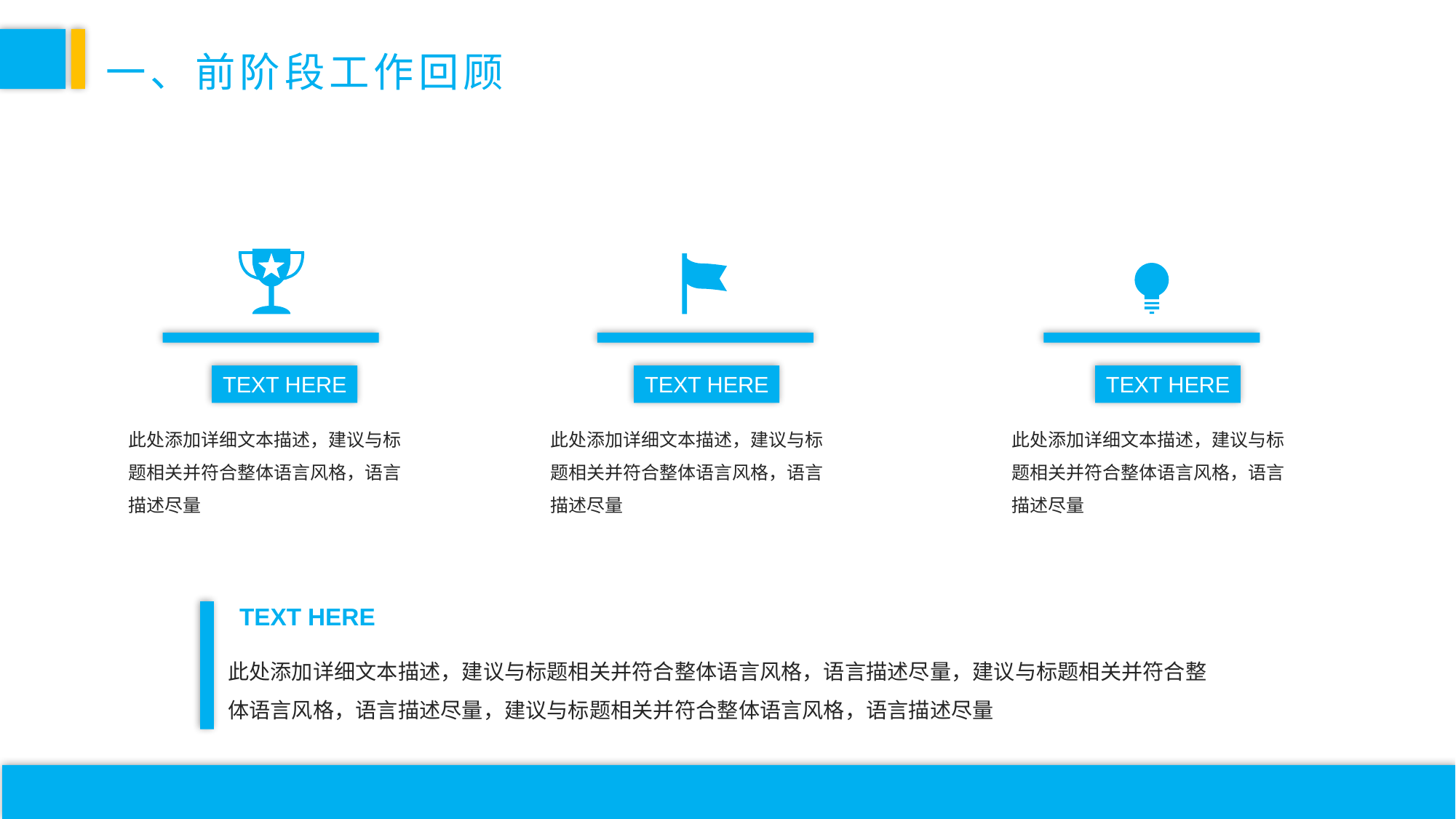

一、前阶段工作回顾

TEXT HERE
TEXT HERE
TEXT HERE
此处添加详细文本描述，建议与标题相关并符合整体语言风格，语言描述尽量
此处添加详细文本描述，建议与标题相关并符合整体语言风格，语言描述尽量
此处添加详细文本描述，建议与标题相关并符合整体语言风格，语言描述尽量
TEXT HERE

此处添加详细文本描述，建议与标题相关并符合整体语言风格，语言描述尽量，建议与标题相关并符合整体语言风格，语言描述尽量，建议与标题相关并符合整体语言风格，语言描述尽量